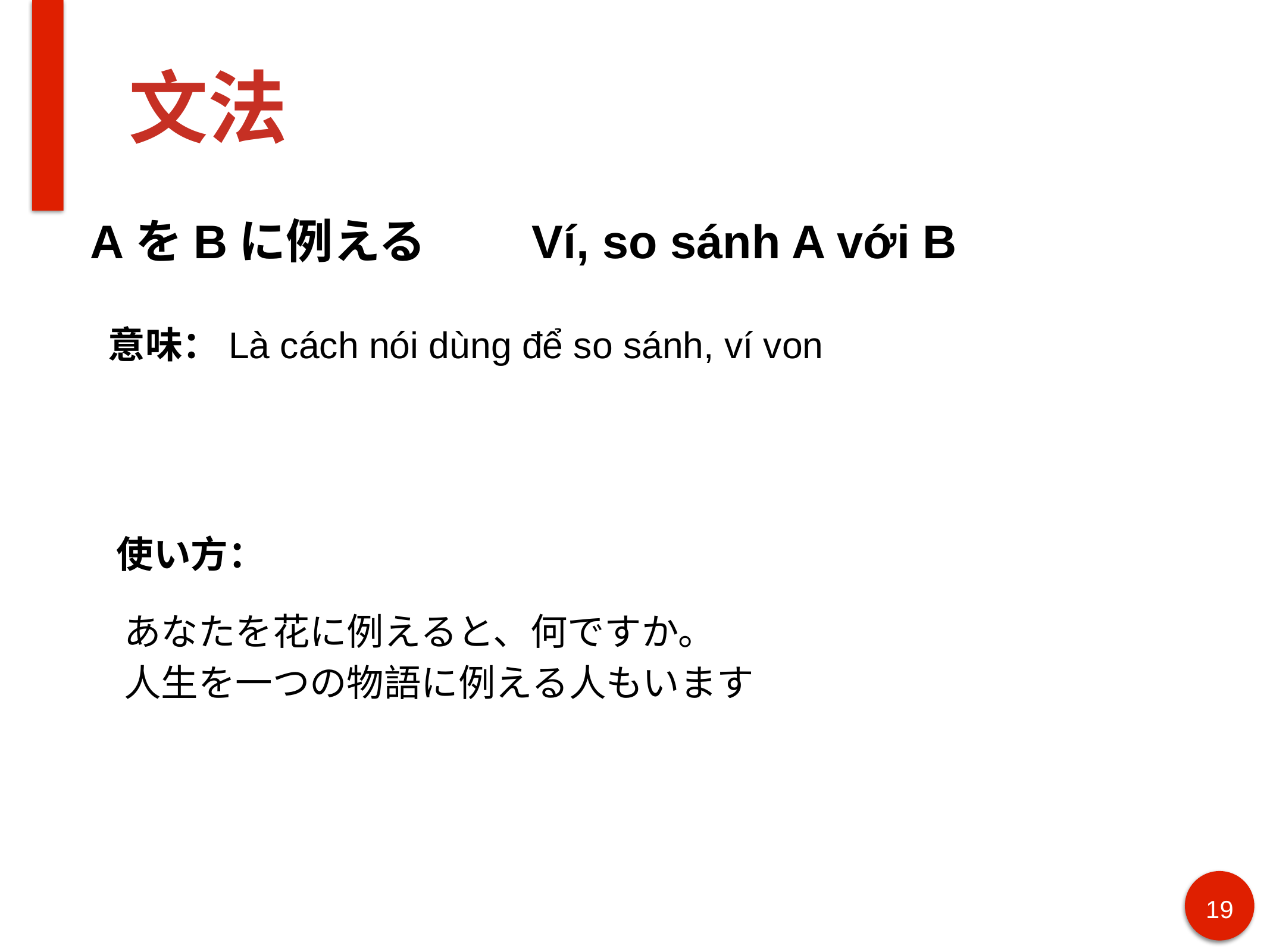

# 文法
AをBに例える　　Ví, so sánh A với B

意味：Là cách nói dùng để so sánh, ví von
使い方：
あなたを花に例えると、何ですか。
人生を一つの物語に例える人もいます

19